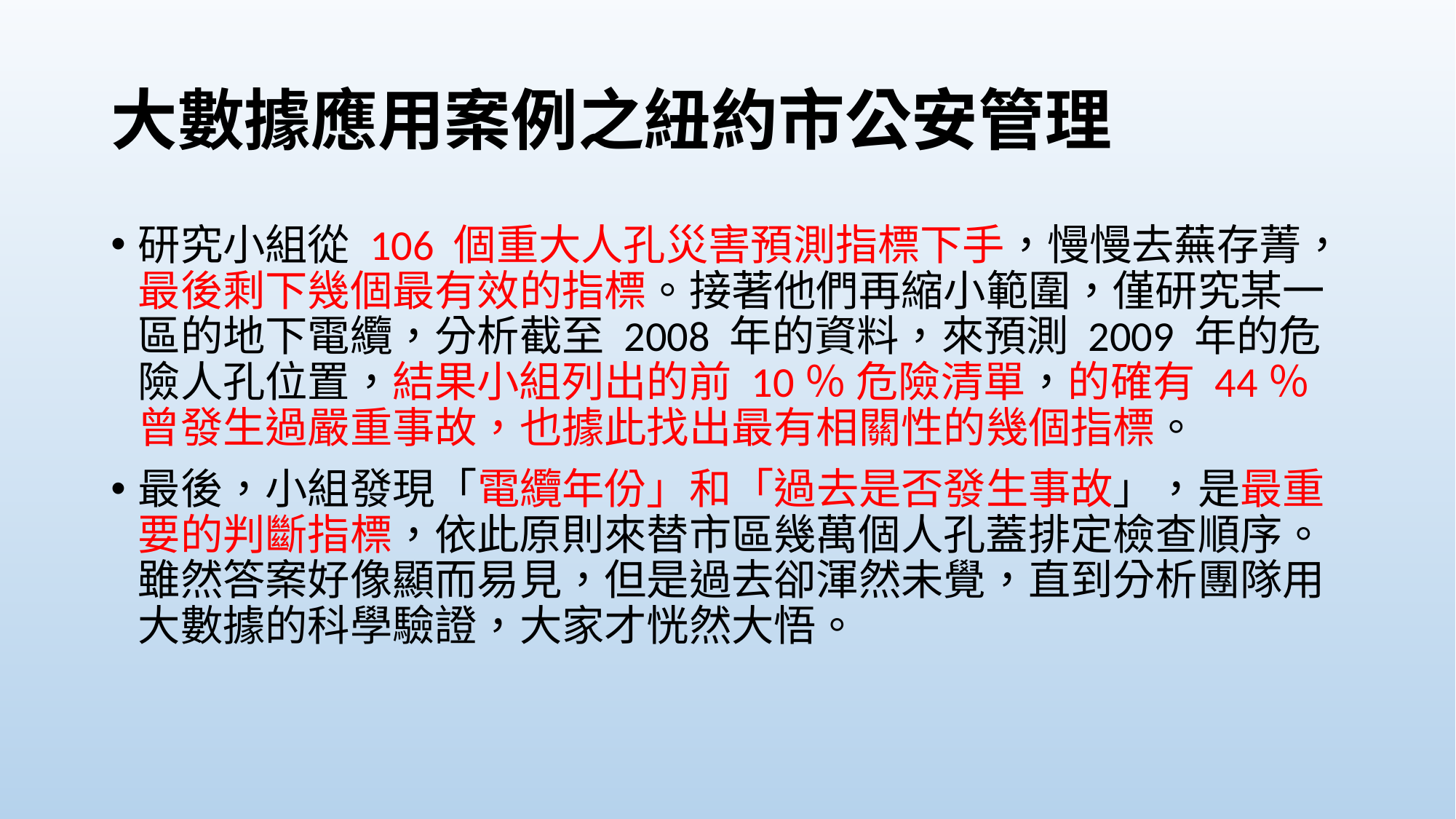

# 大數據應用案例之紐約市公安管理
研究小組從 106 個重大人孔災害預測指標下手，慢慢去蕪存菁，最後剩下幾個最有效的指標。接著他們再縮小範圍，僅研究某一區的地下電纜，分析截至 2008 年的資料，來預測 2009 年的危險人孔位置，結果小組列出的前 10％ 危險清單，的確有 44％ 曾發生過嚴重事故，也據此找出最有相關性的幾個指標。
最後，小組發現「電纜年份」和「過去是否發生事故」，是最重要的判斷指標，依此原則來替市區幾萬個人孔蓋排定檢查順序。雖然答案好像顯而易見，但是過去卻渾然未覺，直到分析團隊用大數據的科學驗證，大家才恍然大悟。